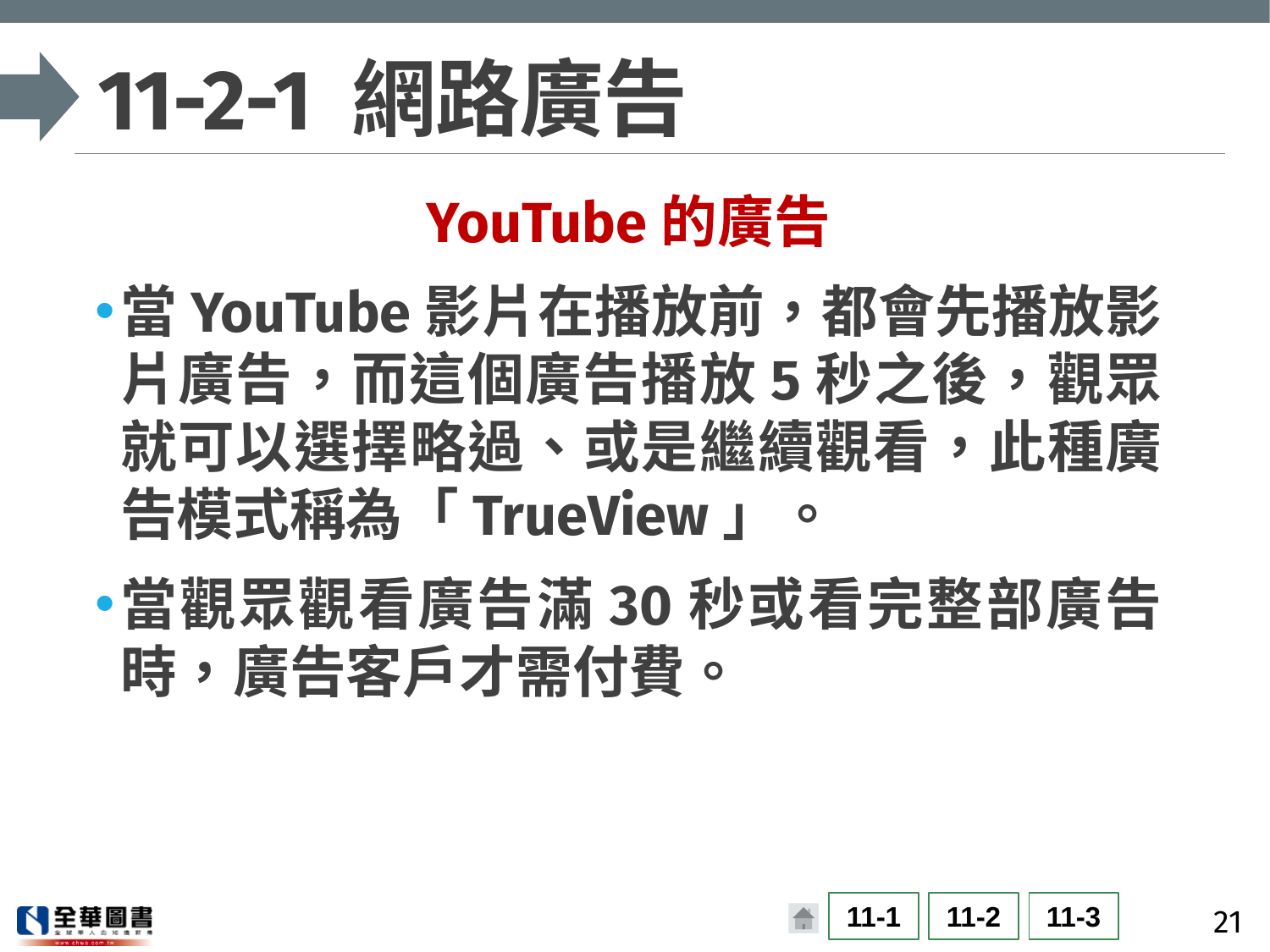

# 11-2-1 網路廣告
YouTube的廣告
當YouTube影片在播放前，都會先播放影片廣告，而這個廣告播放5秒之後，觀眾就可以選擇略過、或是繼續觀看，此種廣告模式稱為「TrueView」。
當觀眾觀看廣告滿30秒或看完整部廣告時，廣告客戶才需付費。
21